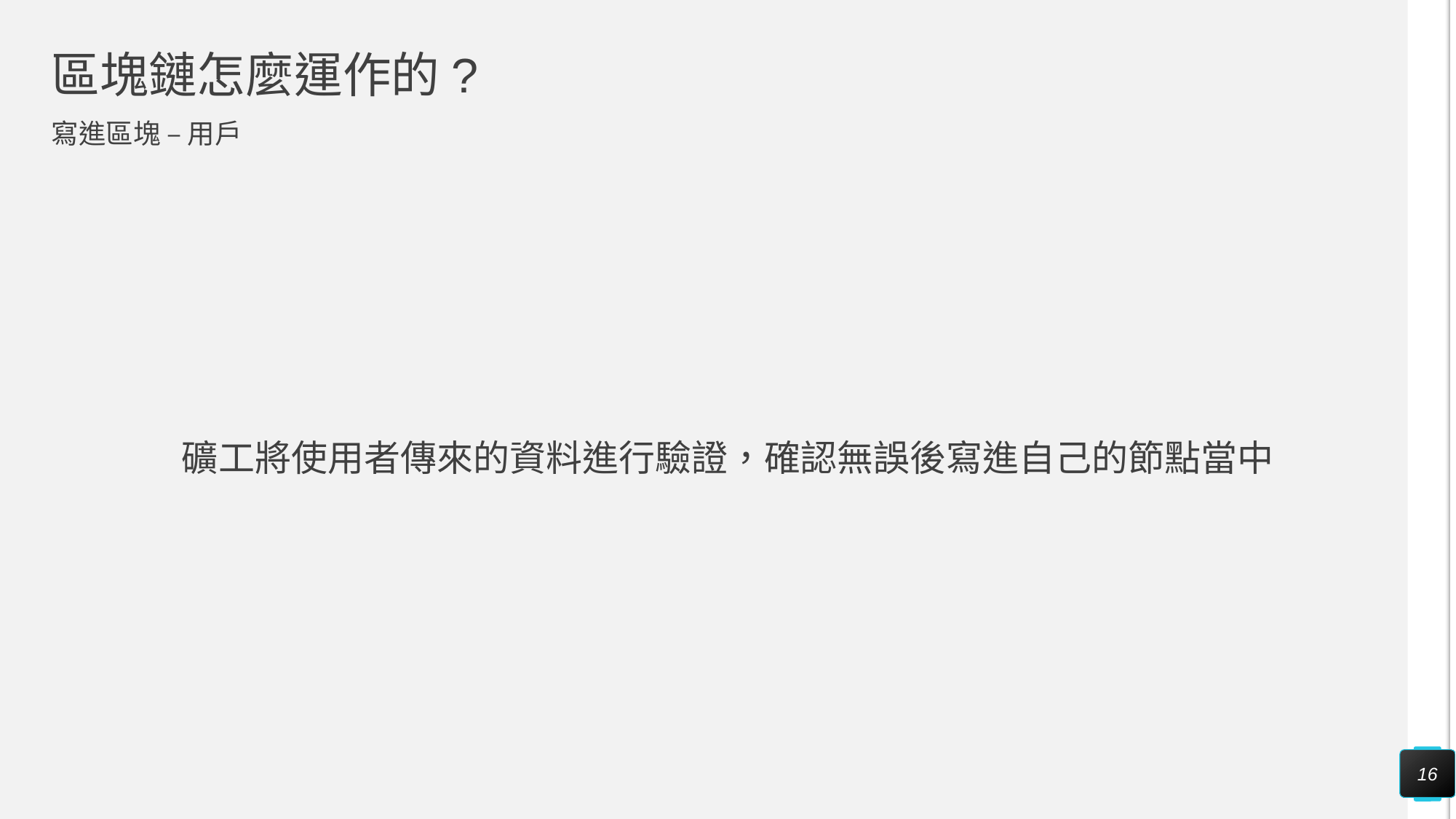

# 區塊鏈怎麼運作的?
寫進區塊 – 用戶
礦工將使用者傳來的資料進行驗證，確認無誤後寫進自己的節點當中
16